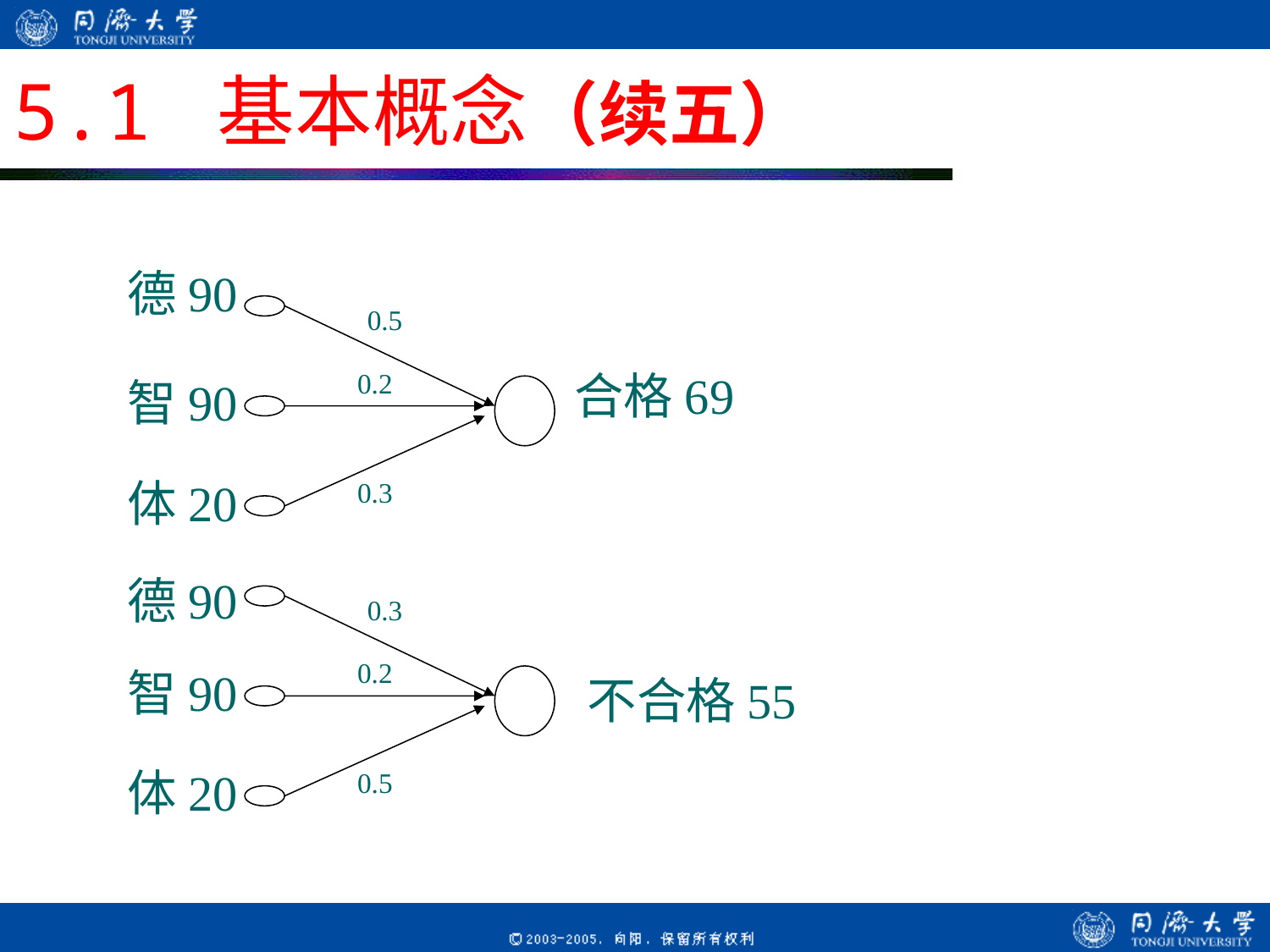

# 5.1 基本概念（续五）
德90

0.5

0.2
智90

体20
0.3

合格69

德90

0.3

0.2
智90

体20
0.5

不合格55